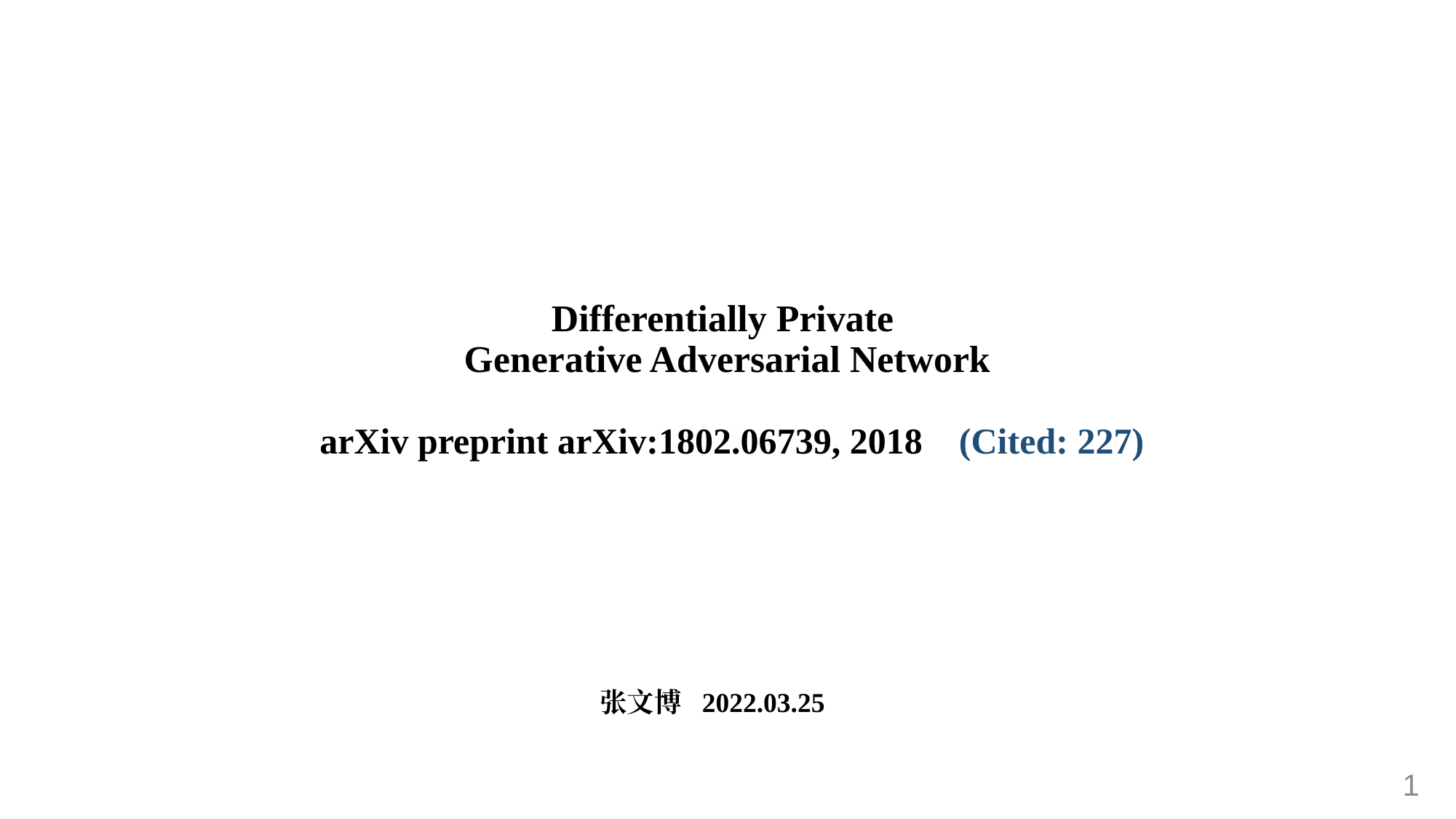

# Differentially Private Generative Adversarial Network
arXiv preprint arXiv:1802.06739, 2018    (Cited: 227)
张文博  2022.03.25
1